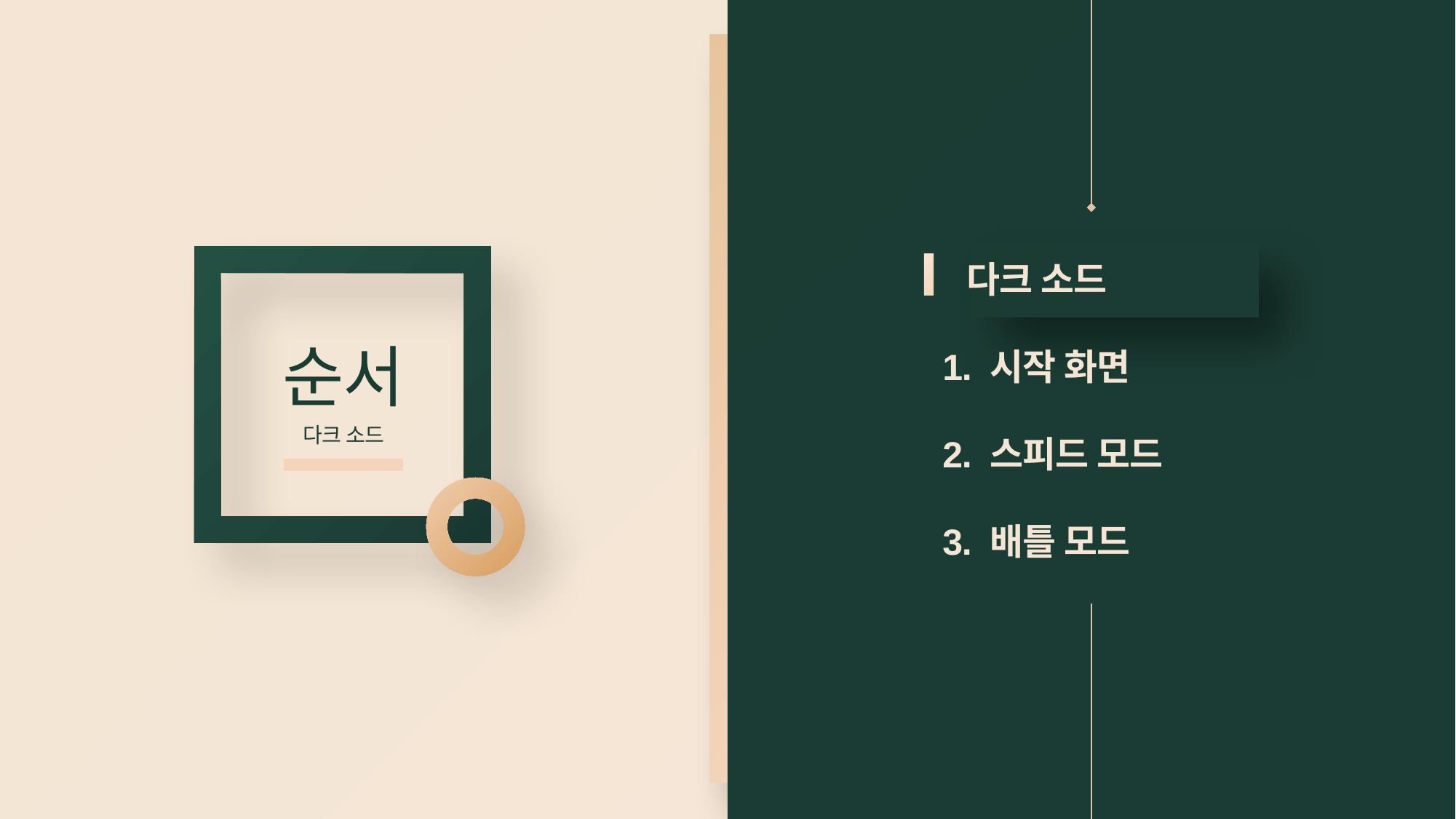

다크 소드

1. 시작 화면

2. 스피드 모드

3. 배틀 모드

순서
다크 소드